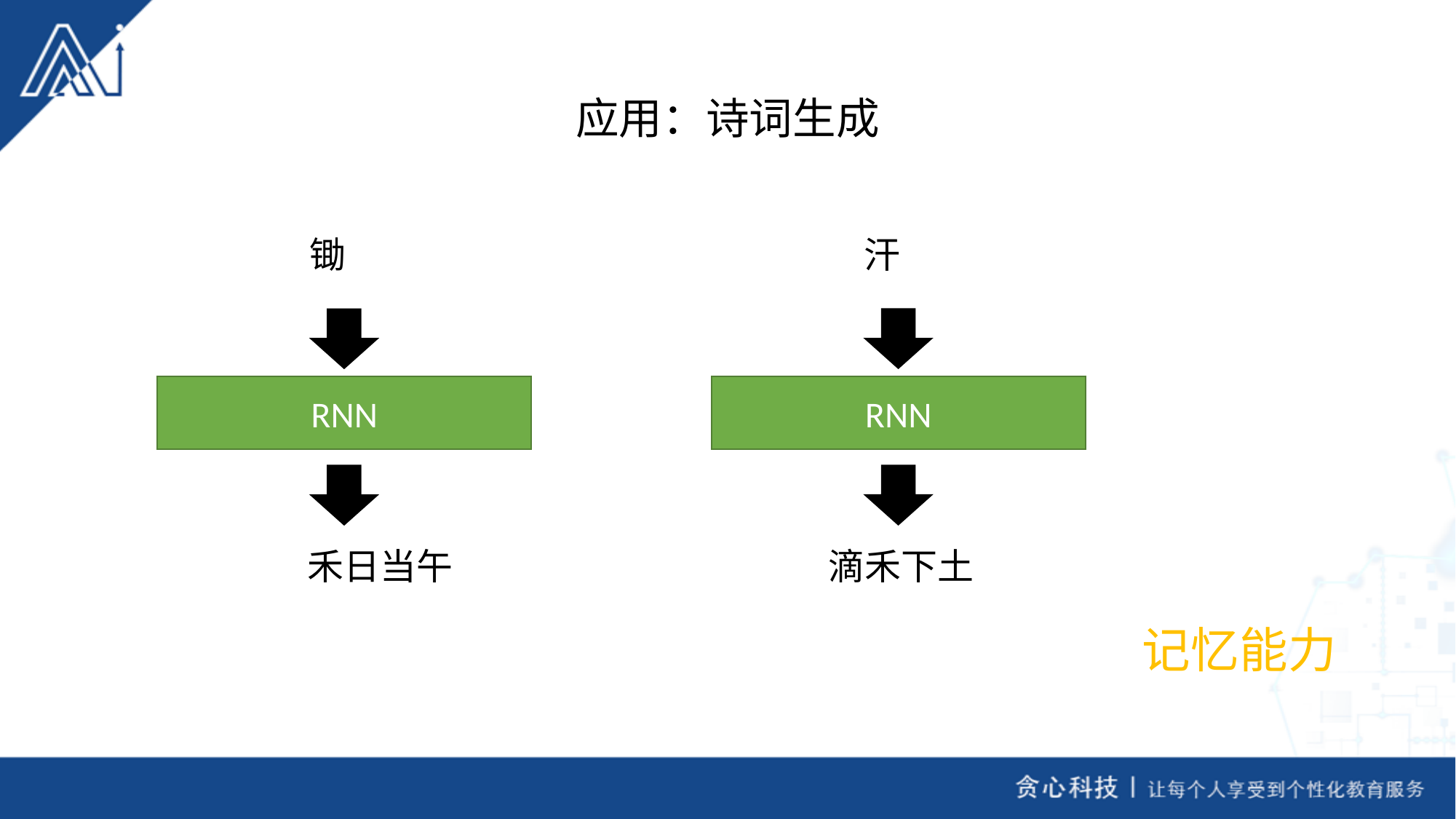

# 应用：诗词生成
             汗

RNN

      滴禾下土
             锄

RNN

  禾日当午
记忆能力